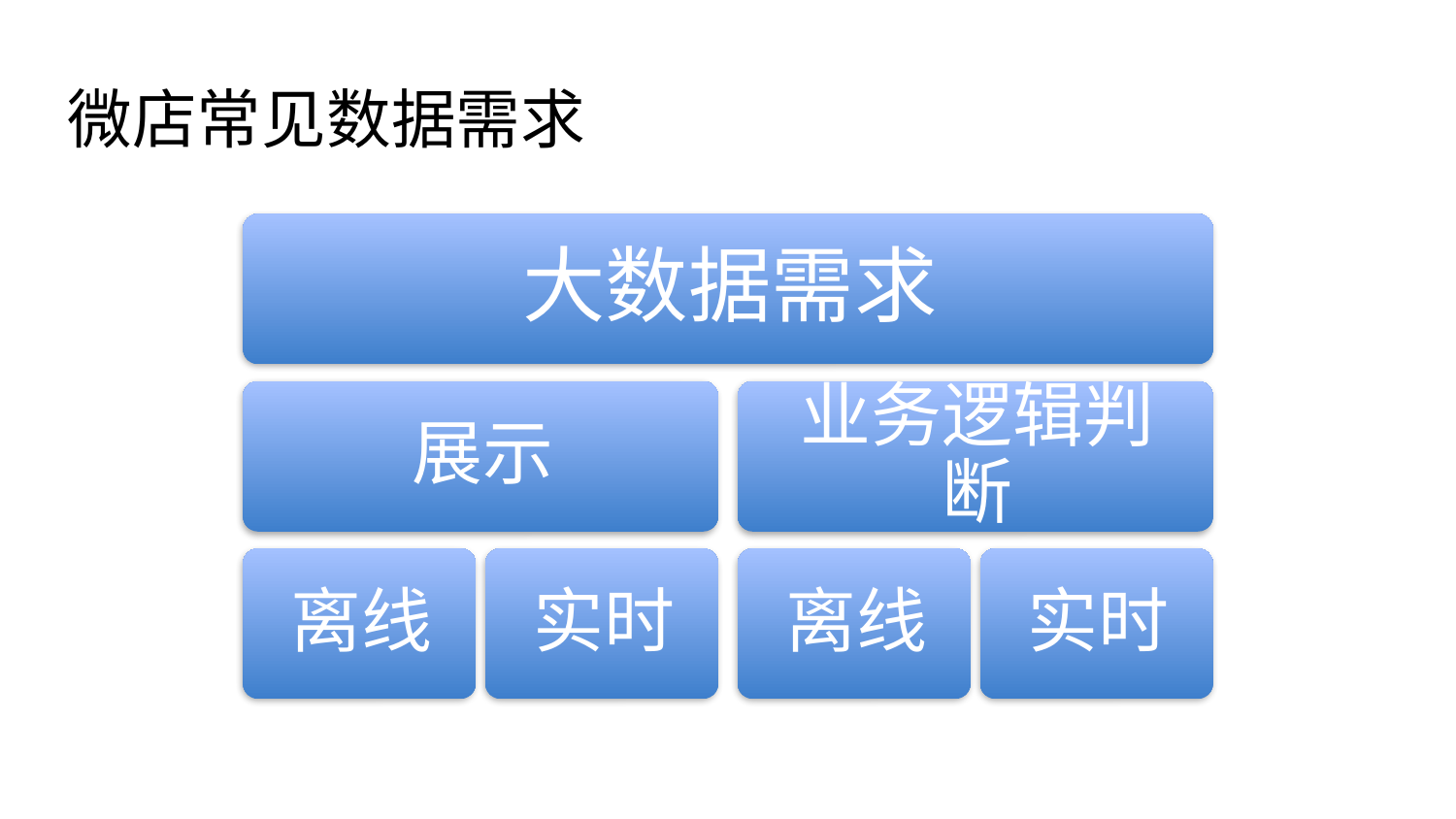

微店常见数据需求
大数据需求
展示
离线
实时
业务逻辑判断
离线
实时